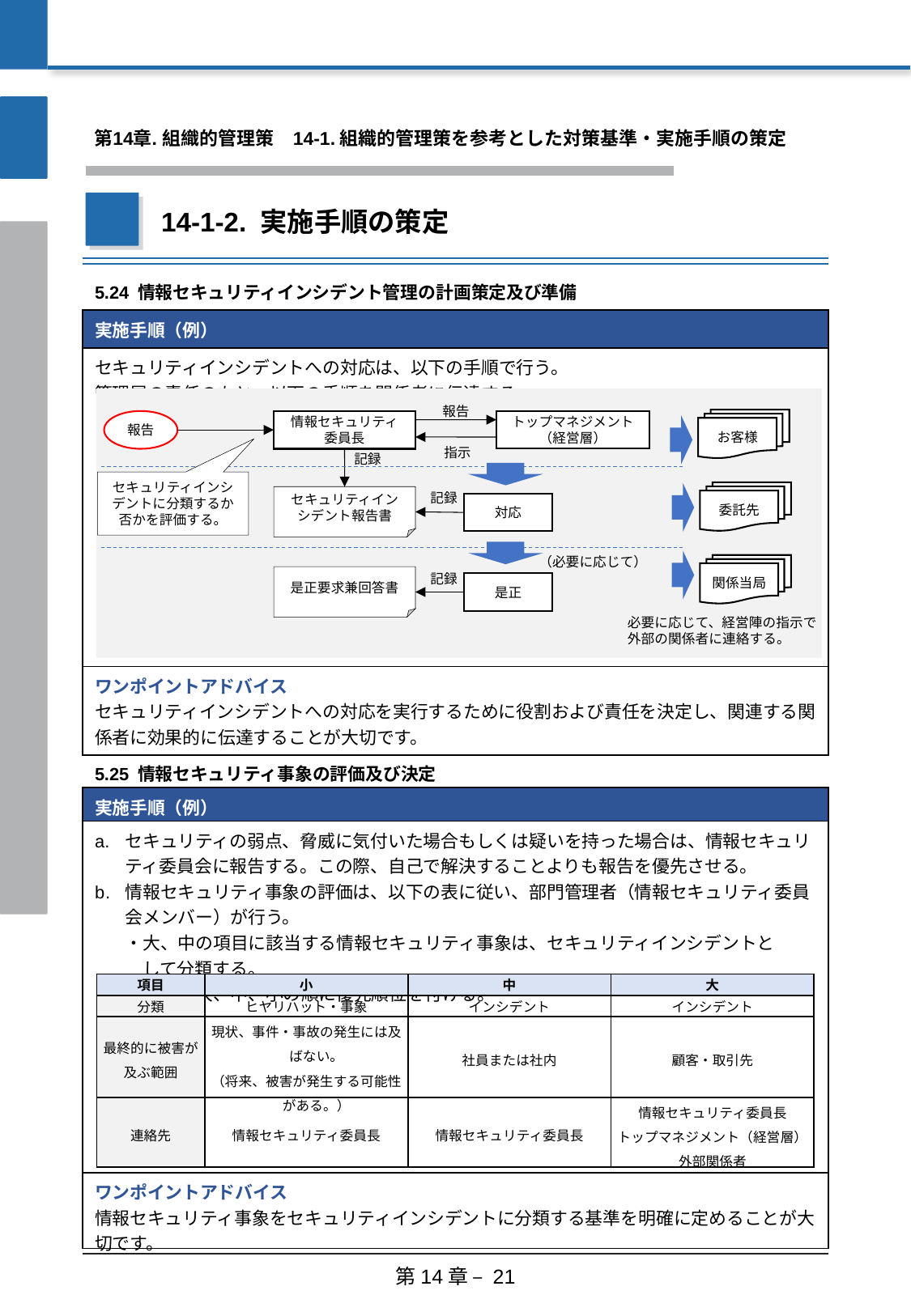

第14章. 組織的管理策
　14-1. 組織的管理策を参考とした対策基準・実施手順の策定
14-1-2. 実施手順の策定
| 5.24 情報セキュリティインシデント管理の計画策定及び準備 |
| --- |
| 実施手順（例） |
| セキュリティインシデントへの対応は、以下の手順で行う。 管理層の責任のもと、以下の手順を関係者に伝達する。 |
| ワンポイントアドバイス セキュリティインシデントへの対応を実行するために役割および責任を決定し、関連する関係者に効果的に伝達することが大切です。 |

報告
お客様
トップマネジメント（経営層）
報告
情報セキュリティ委員長

指示
記録

セキュリティインシデントに分類するか否かを評価する。
委託先
記録
セキュリティインシデント報告書
対応

（必要に応じて）
関係当局

記録
是正要求兼回答書
是正
必要に応じて、経営陣の指示で外部の関係者に連絡する。
| 5.25 情報セキュリティ事象の評価及び決定 |
| --- |
| 実施手順（例） |
| セキュリティの弱点、脅威に気付いた場合もしくは疑いを持った場合は、情報セキュリティ委員会に報告する。この際、自己で解決することよりも報告を優先させる。 情報セキュリティ事象の評価は、以下の表に従い、部門管理者（情報セキュリティ委員会メンバー）が行う。 ・大、中の項目に該当する情報セキュリティ事象は、セキュリティインシデントと 　して分類する。 ・項目の大、中、小の順に優先順位を付ける。 |
| ワンポイントアドバイス 情報セキュリティ事象をセキュリティインシデントに分類する基準を明確に定めることが大切です。 |

| 項目 | 小 | 中 | 大 |
| --- | --- | --- | --- |
| 分類 | ヒヤリハット・事象 | インシデント | インシデント |
| 最終的に被害が及ぶ範囲 | 現状、事件・事故の発生には及ばない。 （将来、被害が発生する可能性がある。） | 社員または社内 | 顧客・取引先 |
| 連絡先 | 情報セキュリティ委員長 | 情報セキュリティ委員長 | 情報セキュリティ委員長 トップマネジメント（経営層） 外部関係者 |
第14章 – 21